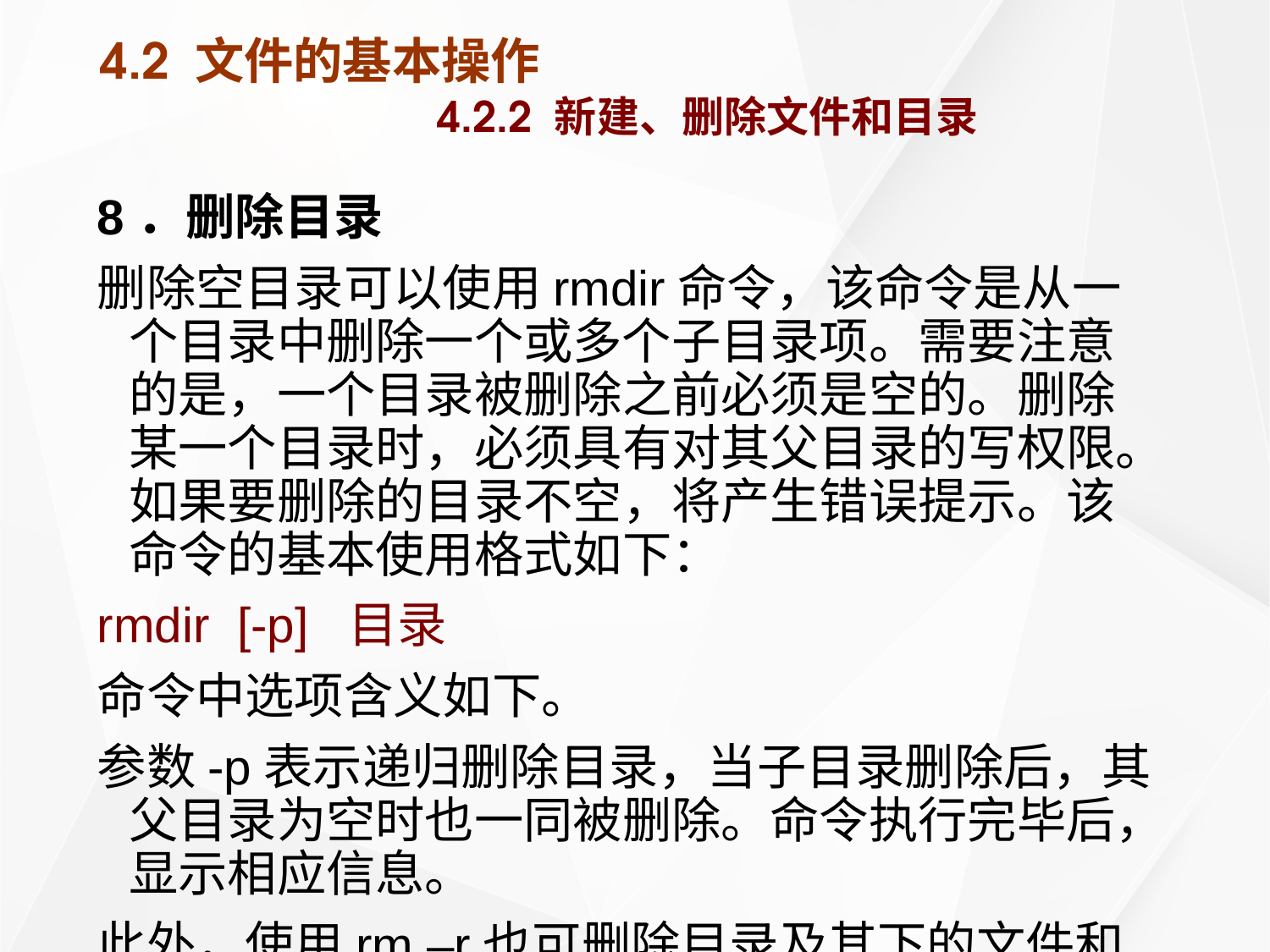

# 4.2 文件的基本操作 4.2.2 新建、删除文件和目录
8．删除目录
删除空目录可以使用rmdir命令，该命令是从一个目录中删除一个或多个子目录项。需要注意的是，一个目录被删除之前必须是空的。删除某一个目录时，必须具有对其父目录的写权限。如果要删除的目录不空，将产生错误提示。该命令的基本使用格式如下：
rmdir  [-p]  目录
命令中选项含义如下。
参数-p表示递归删除目录，当子目录删除后，其父目录为空时也一同被删除。命令执行完毕后，显示相应信息。
此外，使用rm –r也可删除目录及其下的文件和子目录。